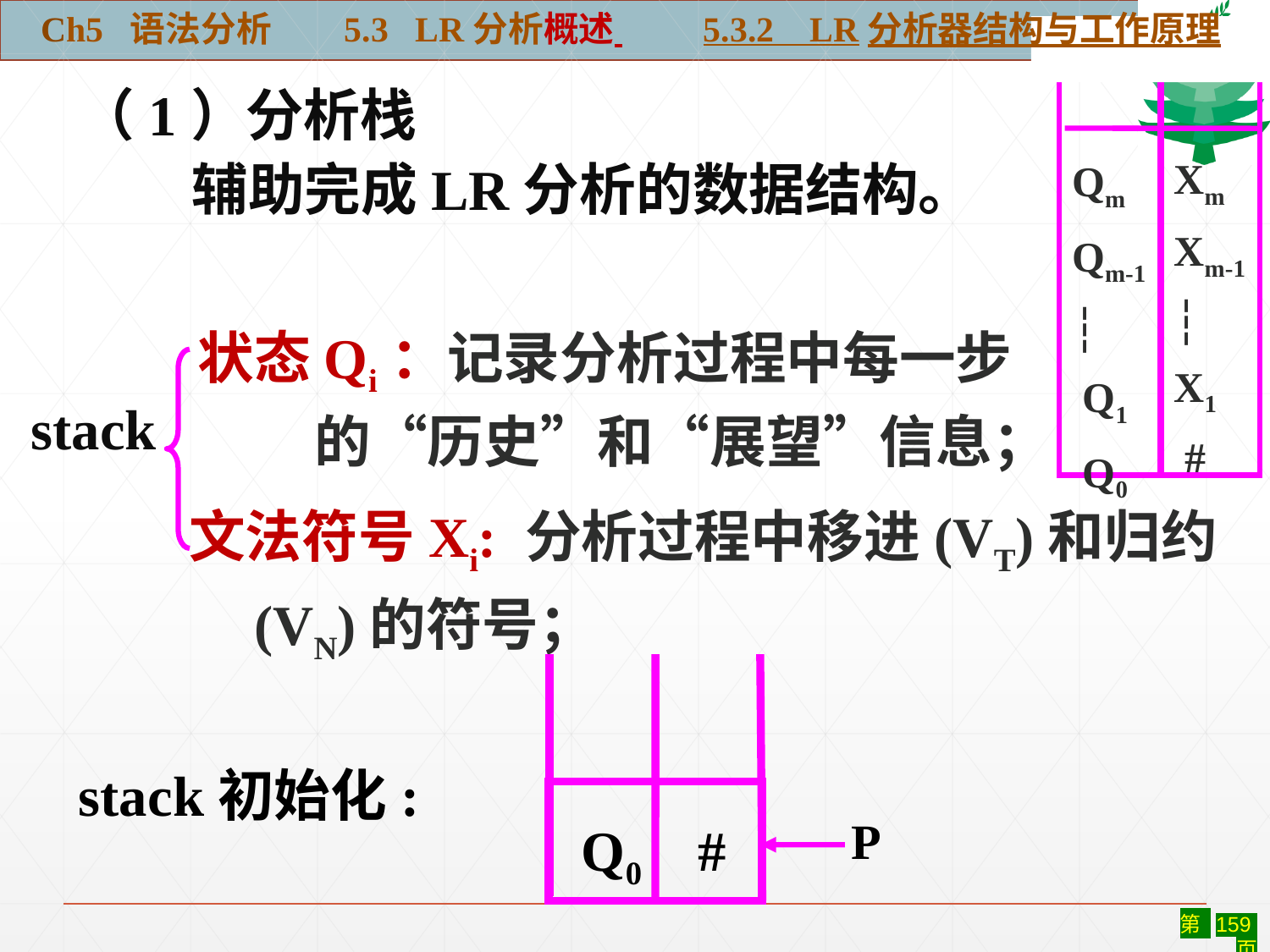

Ch5  语法分析        5.3   LR分析概述          5.3.2    LR分析器结构与工作原理

Qm
Qm-1
┆
 Q1
 Q0

Xm
Xm-1
┆
X1
 #

（1）分析栈
　　辅助完成LR分析的数据结构。
状态Qi：记录分析过程中每一步
        的“历史”和“展望”信息；

stack
文法符号Xi: 分析过程中移进(VT)和归约     (VN)的符号；

Q0    #
P

stack初始化: